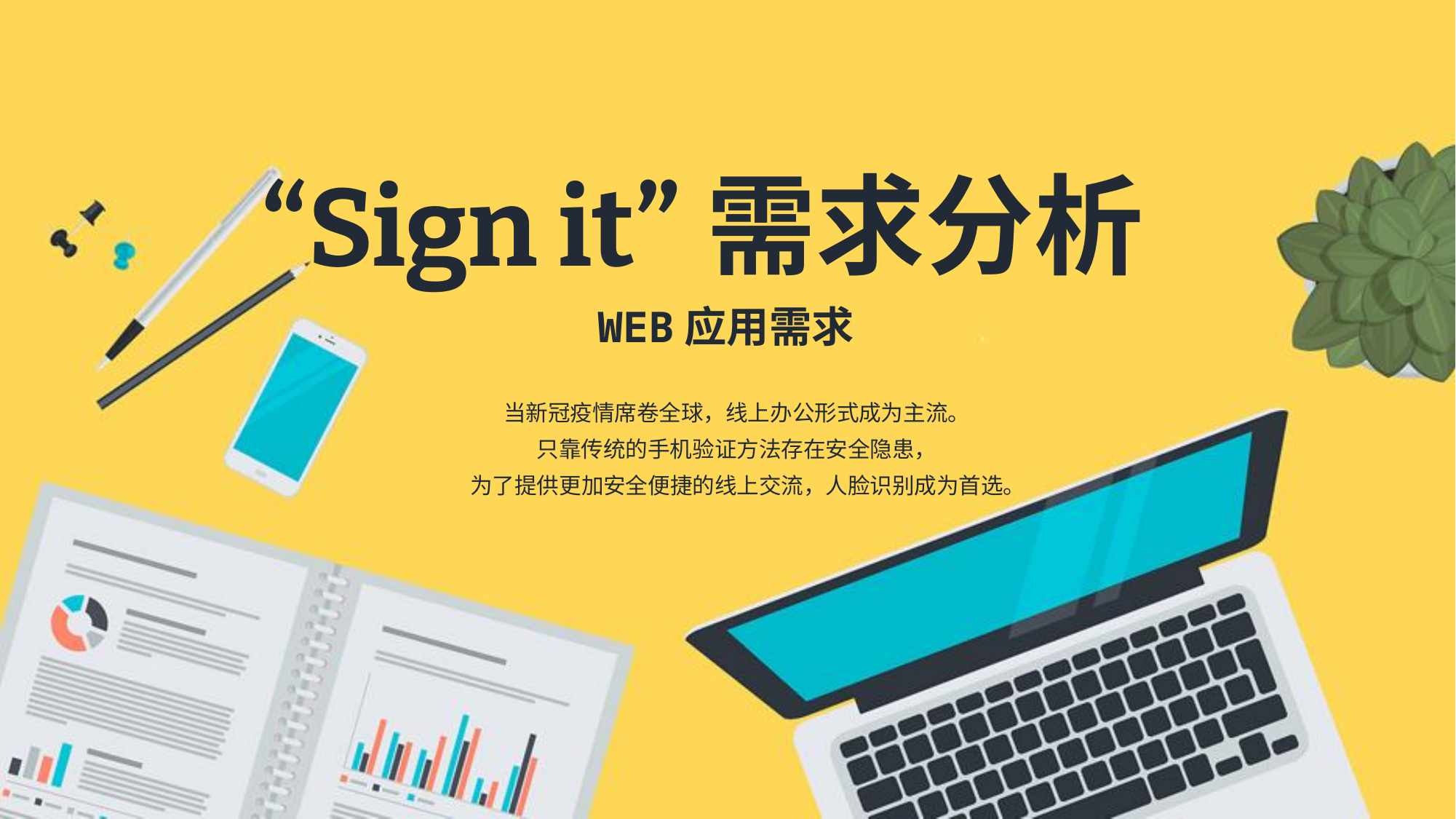

“Sign it”需求分析
WEB应用需求
当新冠疫情席卷全球，线上办公形式成为主流。
只靠传统的手机验证方法存在安全隐患，
为了提供更加安全便捷的线上交流，人脸识别成为首选。